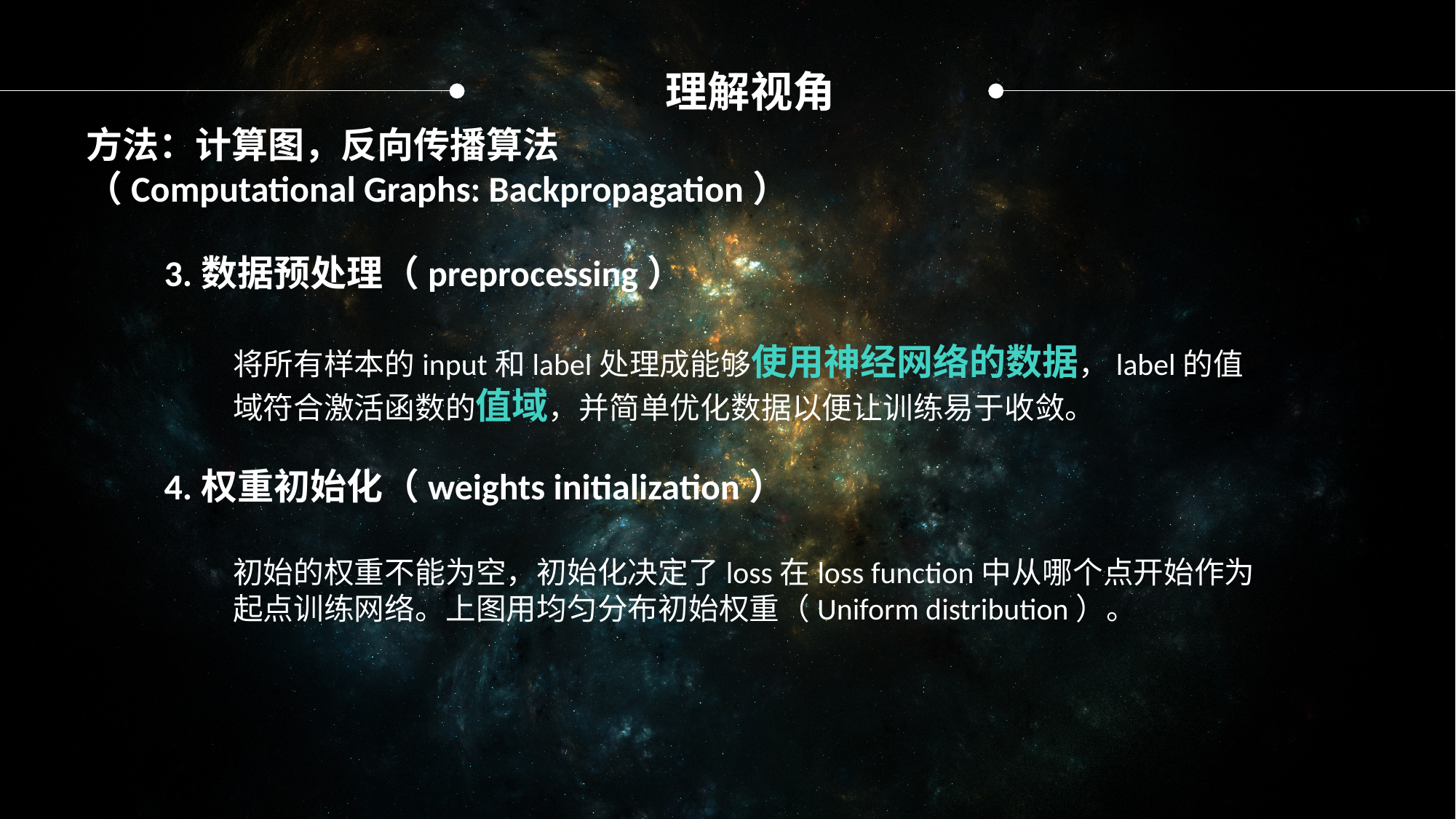

理解视角
方法：计算图，反向传播算法
（Computational Graphs: Backpropagation）
3.数据预处理（preprocessing）
将所有样本的input和label处理成能够使用神经网络的数据，label的值域符合激活函数的值域，并简单优化数据以便让训练易于收敛。

4.权重初始化（weights initialization）
初始的权重不能为空，初始化决定了loss在loss function中从哪个点开始作为起点训练网络。上图用均匀分布初始权重（Uniform distribution）。